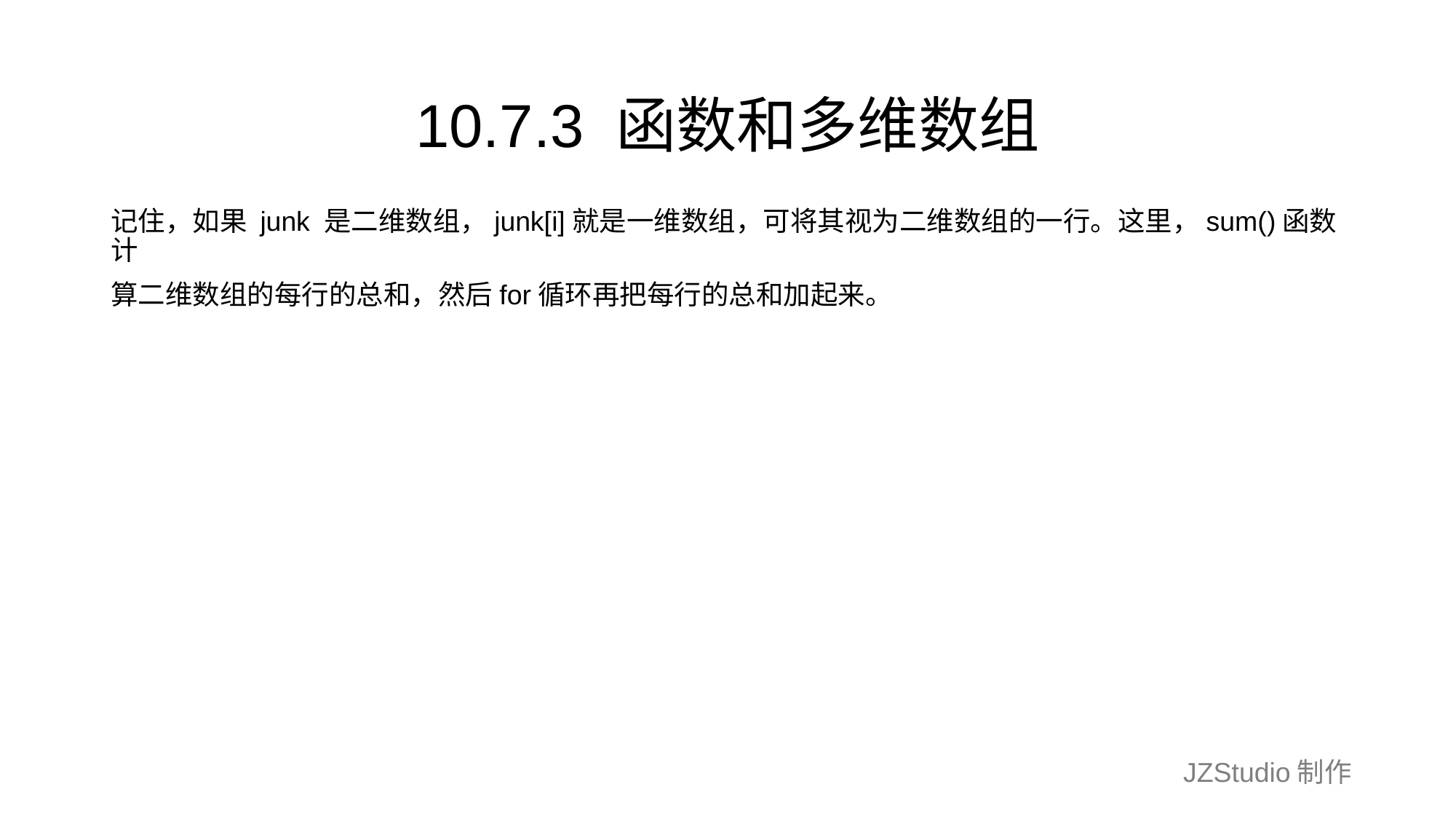

# 10.7.3 函数和多维数组
记住，如果 junk 是二维数组，junk[i]就是一维数组，可将其视为二维数组的一行。这里，sum()函数计
算二维数组的每行的总和，然后for循环再把每行的总和加起来。